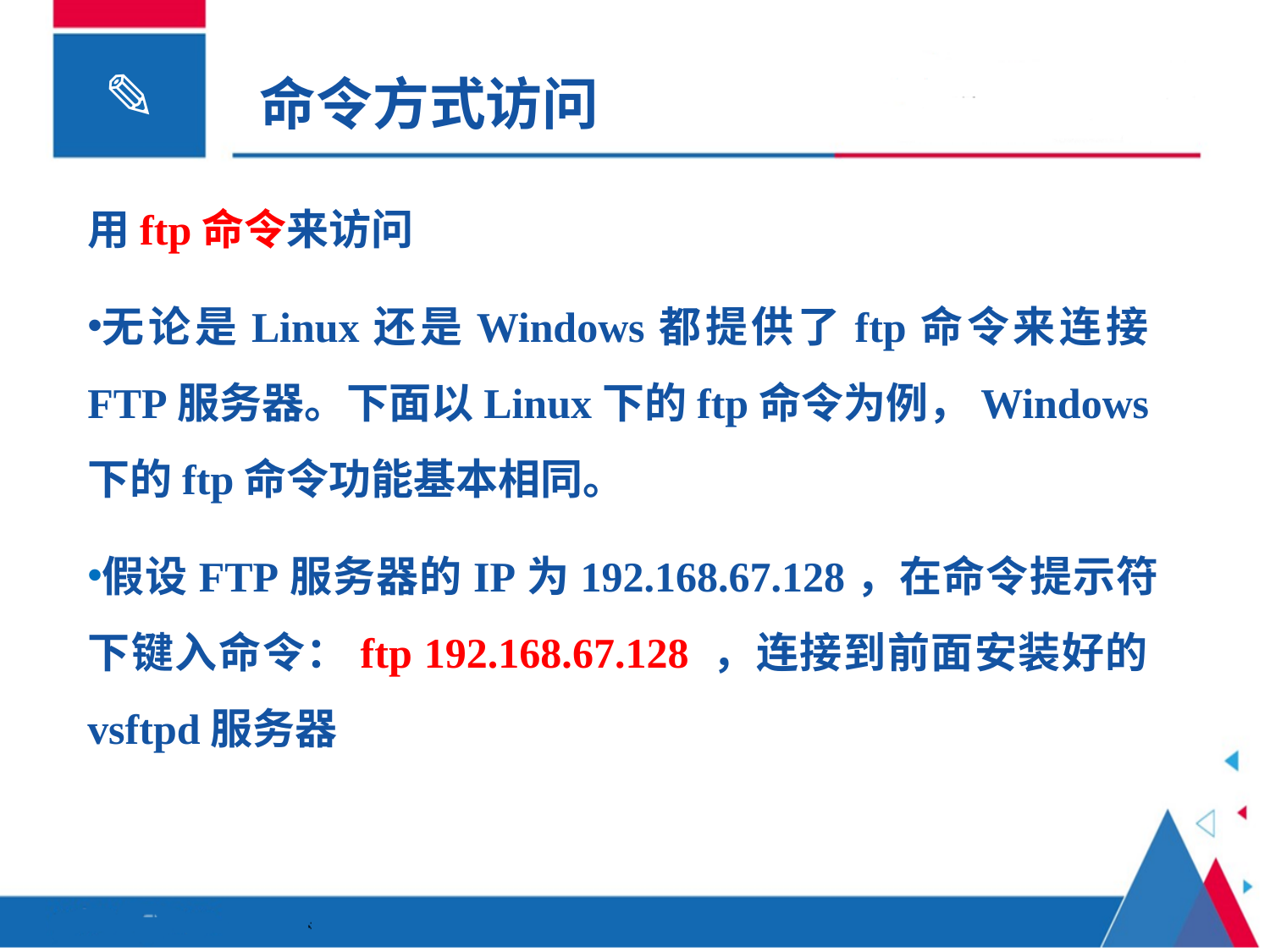

# 命令方式访问
用ftp命令来访问
无论是Linux还是Windows都提供了ftp命令来连接FTP服务器。下面以Linux下的ftp命令为例，Windows下的ftp命令功能基本相同。
假设FTP服务器的IP为192.168.67.128，在命令提示符下键入命令：ftp 192.168.67.128 ，连接到前面安装好的vsftpd服务器